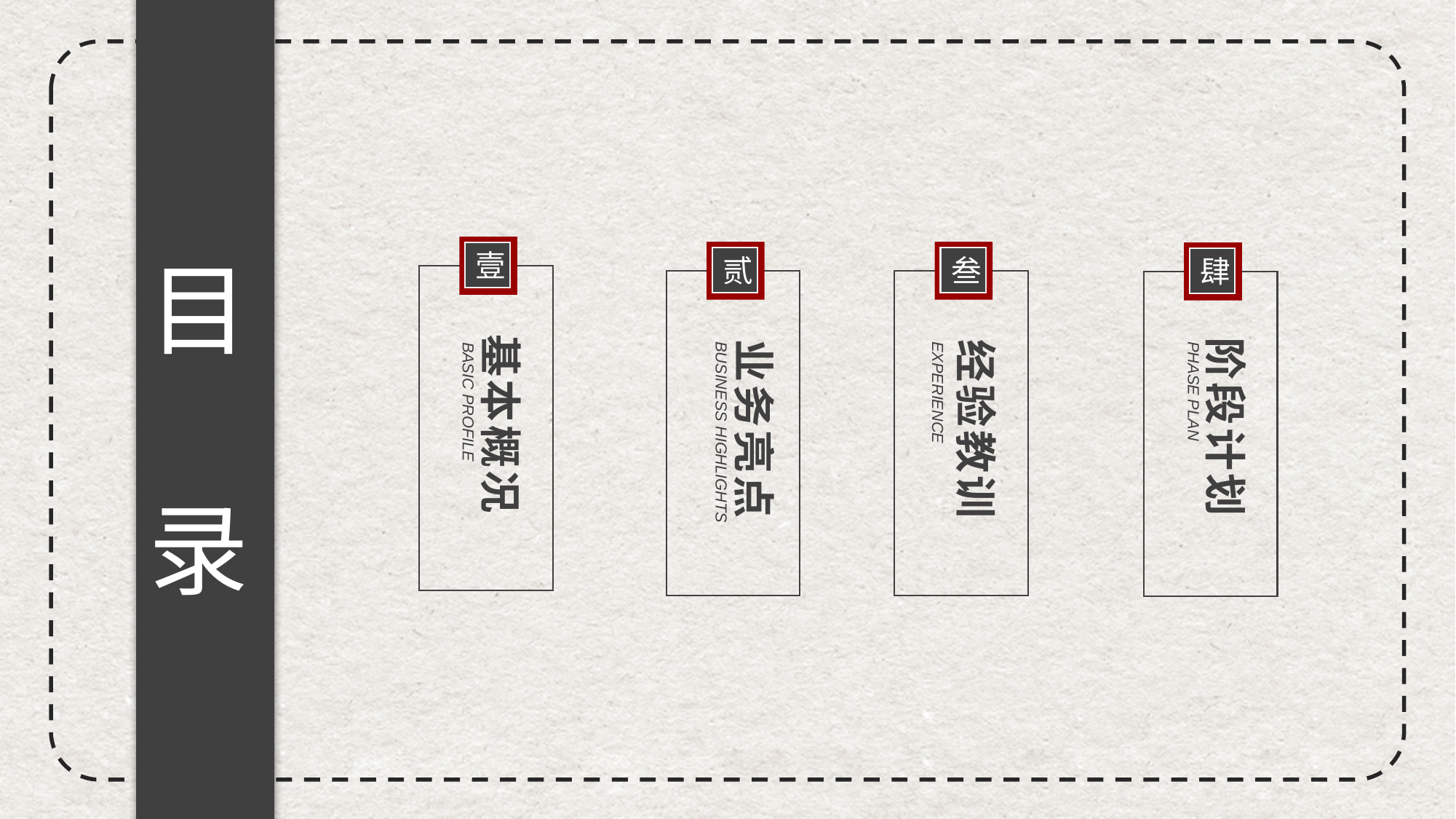

目录

壹

贰

叁

肆

基本概况
阶段计划
业务亮点
经验教训
EXPERIENCE
BASIC PROFILE
PHASE PLAN
BUSINESS HIGHLIGHTS